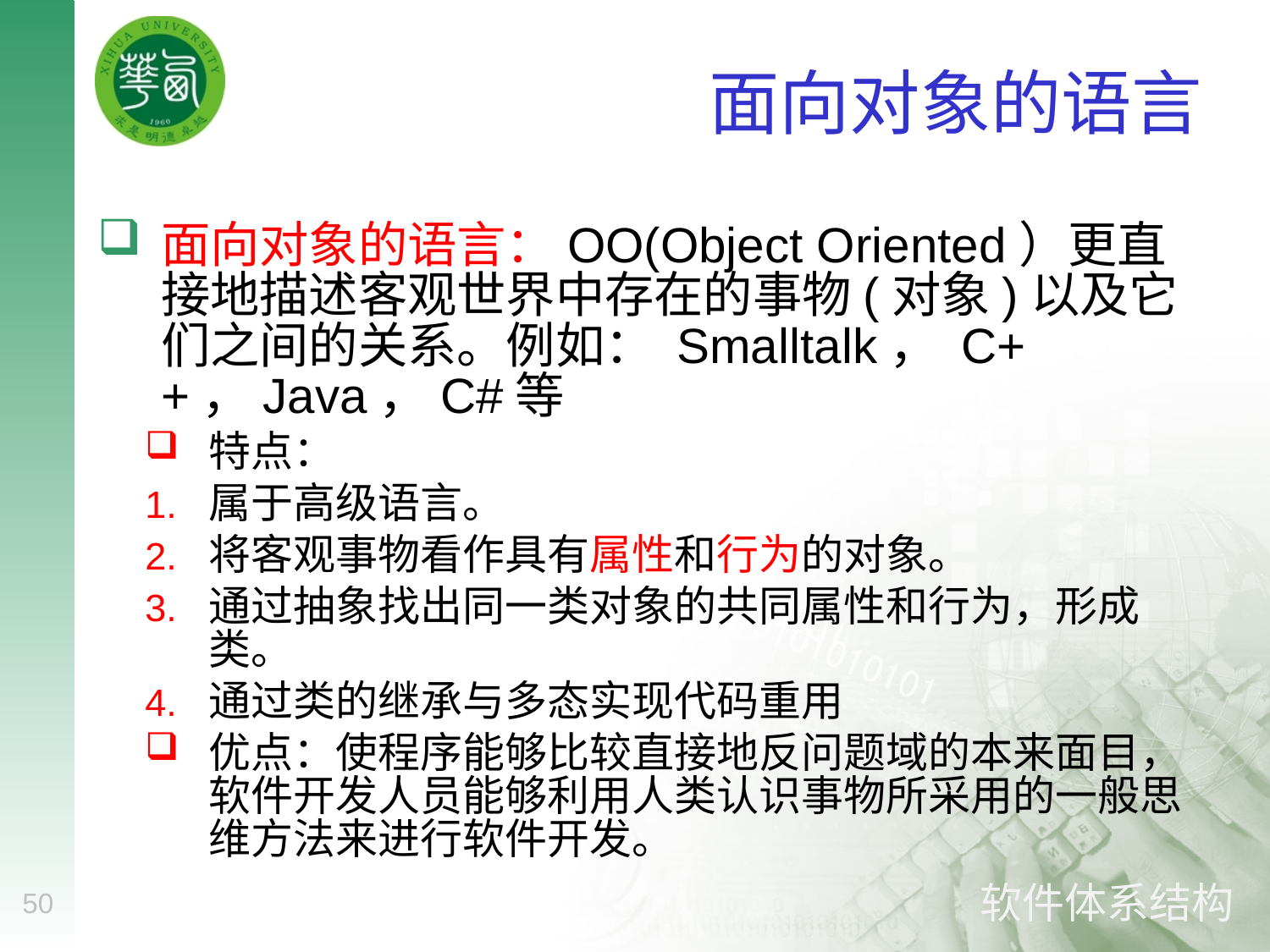

# 面向对象的语言
面向对象的语言：OO(Object Oriented）更直接地描述客观世界中存在的事物(对象)以及它们之间的关系。例如： Smalltalk， C++，Java，C#等
特点：
属于高级语言。
将客观事物看作具有属性和行为的对象。
通过抽象找出同一类对象的共同属性和行为，形成类。
通过类的继承与多态实现代码重用
优点：使程序能够比较直接地反问题域的本来面目，软件开发人员能够利用人类认识事物所采用的一般思维方法来进行软件开发。
50